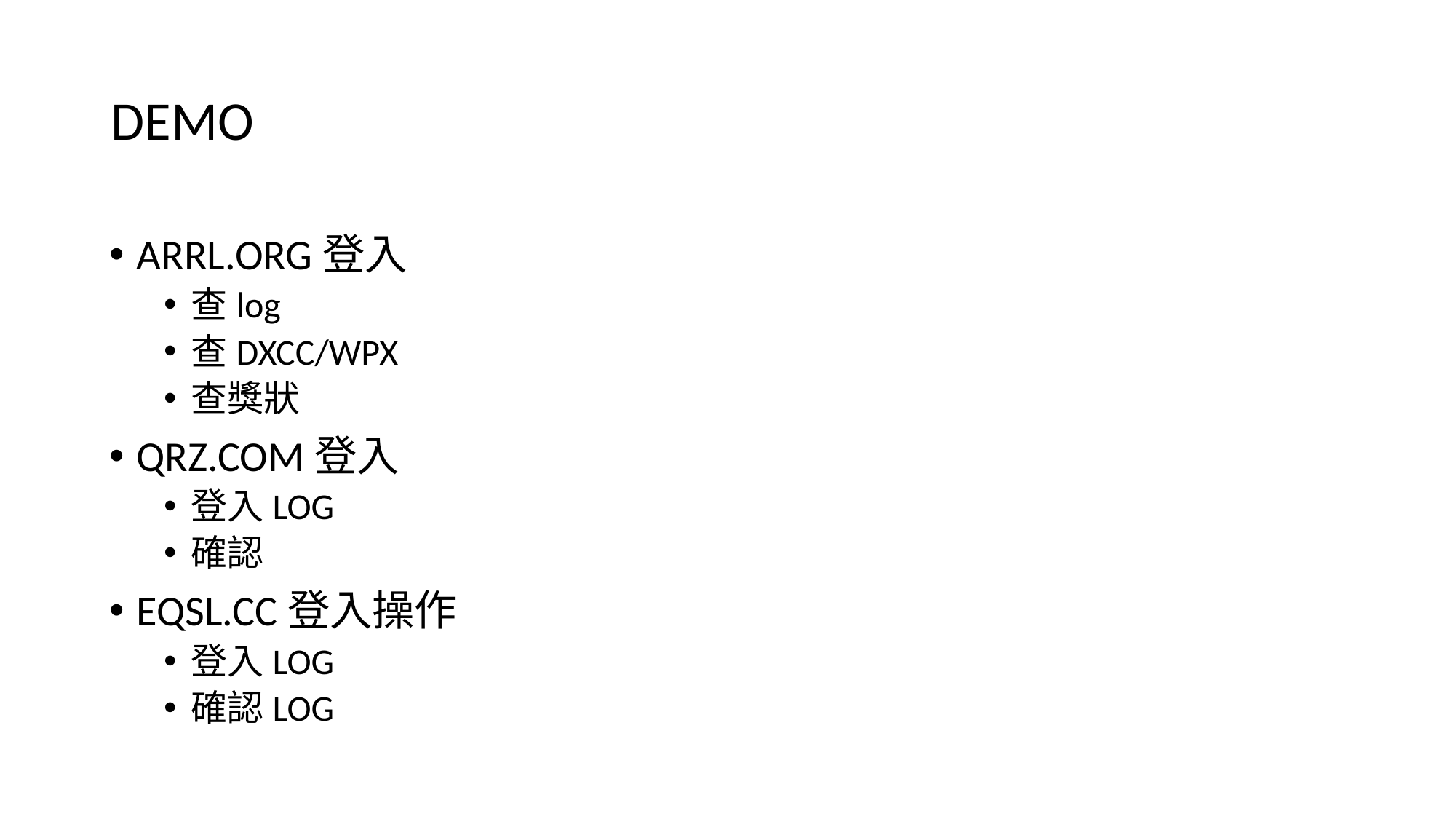

# DEMO
ARRL.ORG登入
查log
查DXCC/WPX
查獎狀
QRZ.COM登入
登入LOG
確認
EQSL.CC登入操作
登入LOG
確認LOG